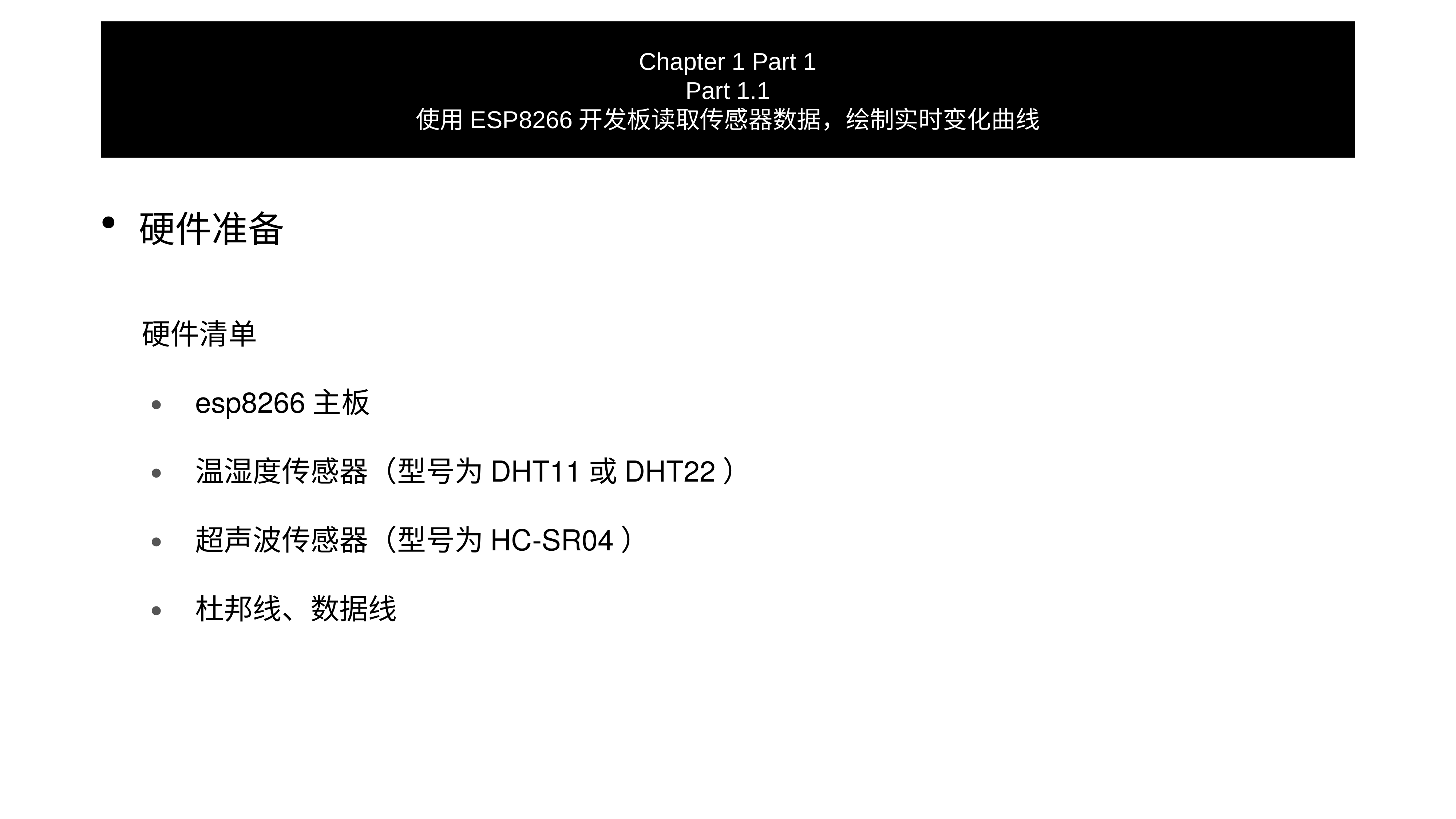

# Chapter 1 Part 1
Part 1.1
使用ESP8266开发板读取传感器数据，绘制实时变化曲线
硬件准备
硬件清单
esp8266主板
温湿度传感器（型号为DHT11或DHT22）
超声波传感器（型号为HC-SR04）
杜邦线、数据线